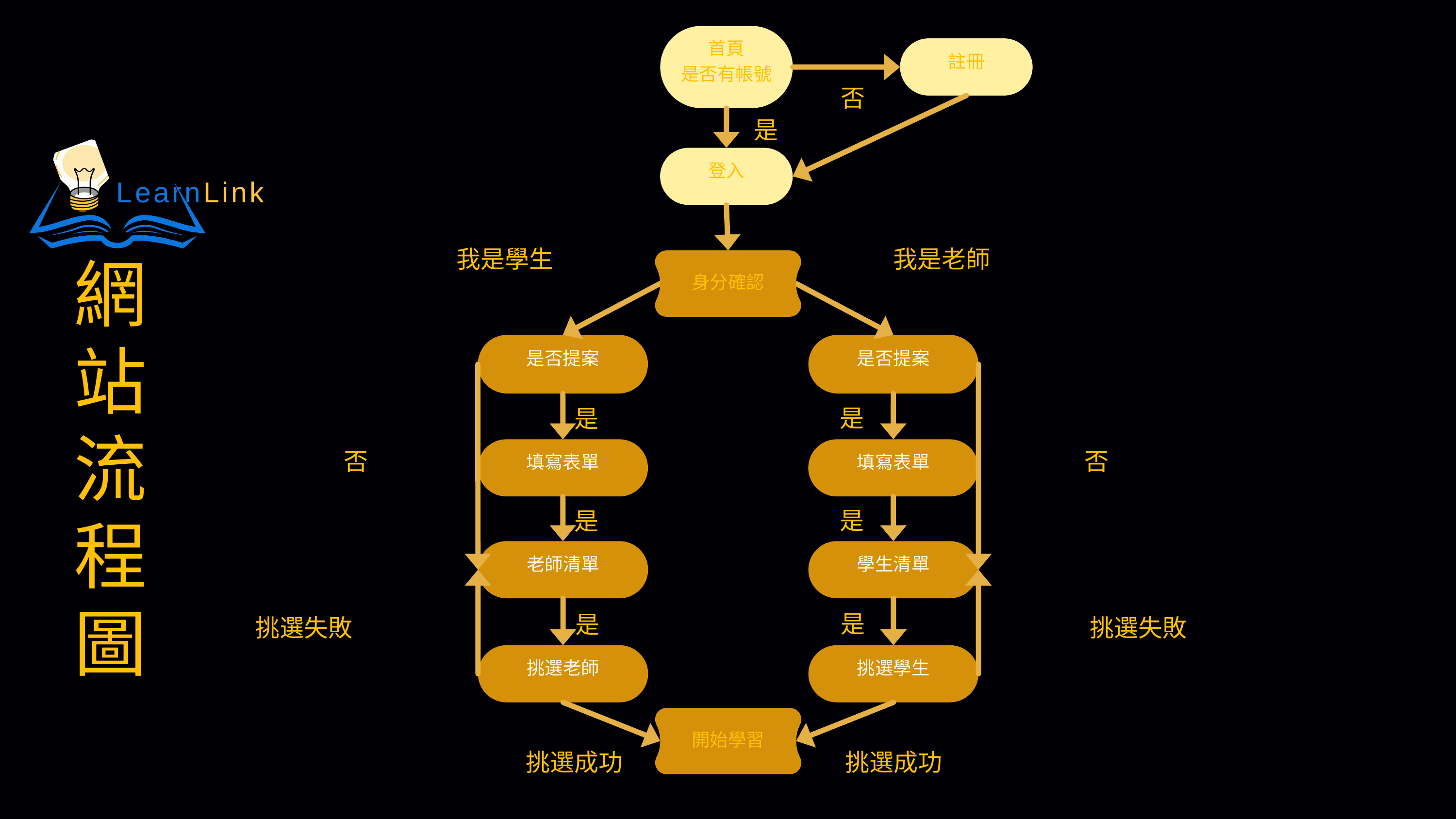

首頁
是否有帳號

註冊

否

是

LearnLink

網站流程圖

登入

我是學生
我是老師

身分確認

是否提案

是否提案

是
是

填寫表單

填寫表單
否
否

是
是

老師清單

學生清單

是
是
挑選失敗
挑選失敗

挑選老師

挑選學生

開始學習
挑選成功
挑選成功